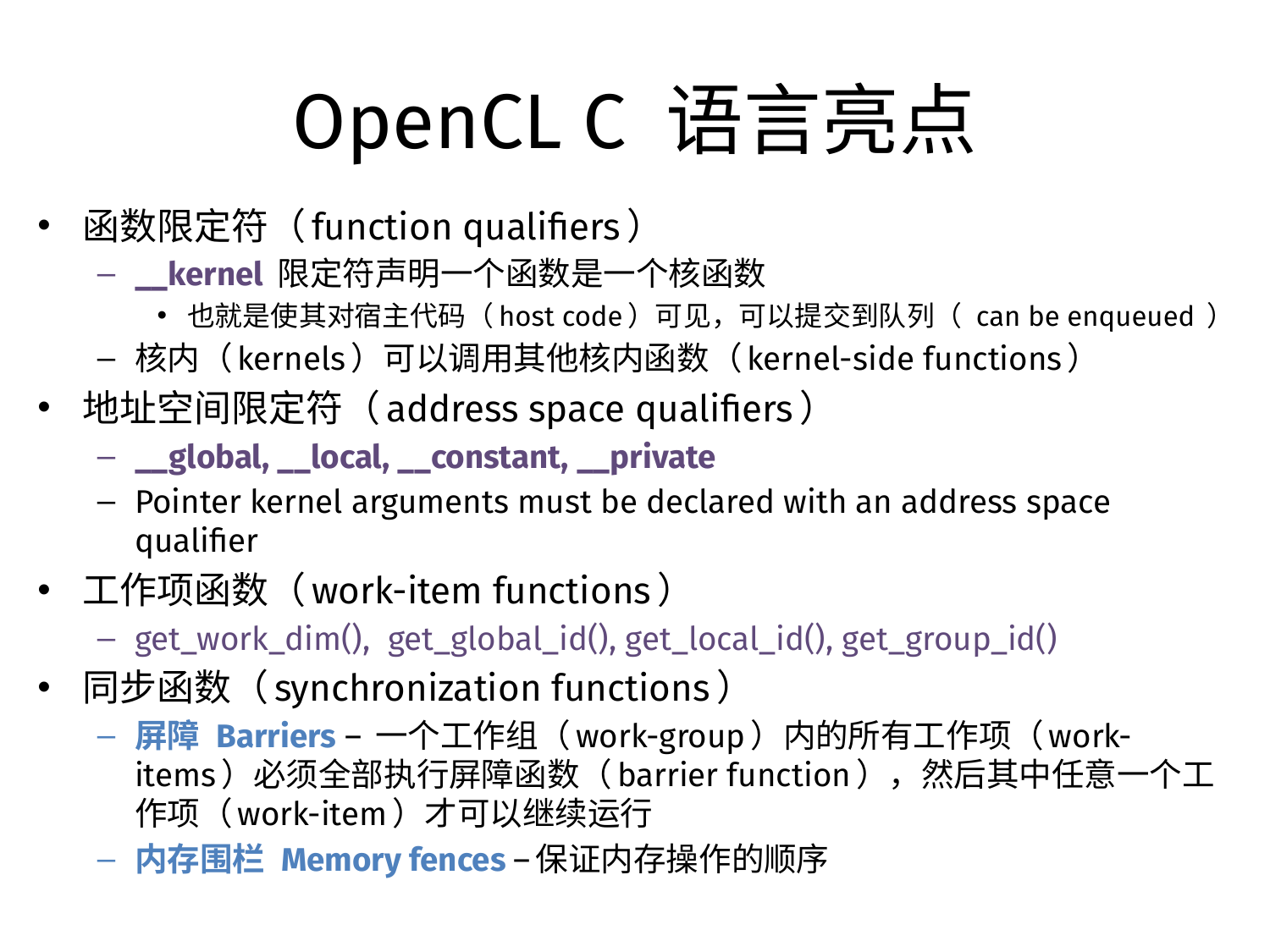

OpenCL C 语言亮点
函数限定符（function qualifiers）
__kernel 限定符声明一个函数是一个核函数
也就是使其对宿主代码（host code）可见，可以提交到队列（ can be enqueued ）
核内（kernels）可以调用其他核内函数（kernel-side functions）
地址空间限定符（address space qualifiers）
__global, __local, __constant, __private
Pointer kernel arguments must be declared with an address space qualifier
工作项函数（work-item functions）
get_work_dim(),  get_global_id(), get_local_id(), get_group_id()
同步函数（synchronization functions）
屏障 Barriers – 一个工作组（work-group）内的所有工作项（work-items）必须全部执行屏障函数（barrier function），然后其中任意一个工作项（work-item）才可以继续运行
内存围栏 Memory fences –保证内存操作的顺序